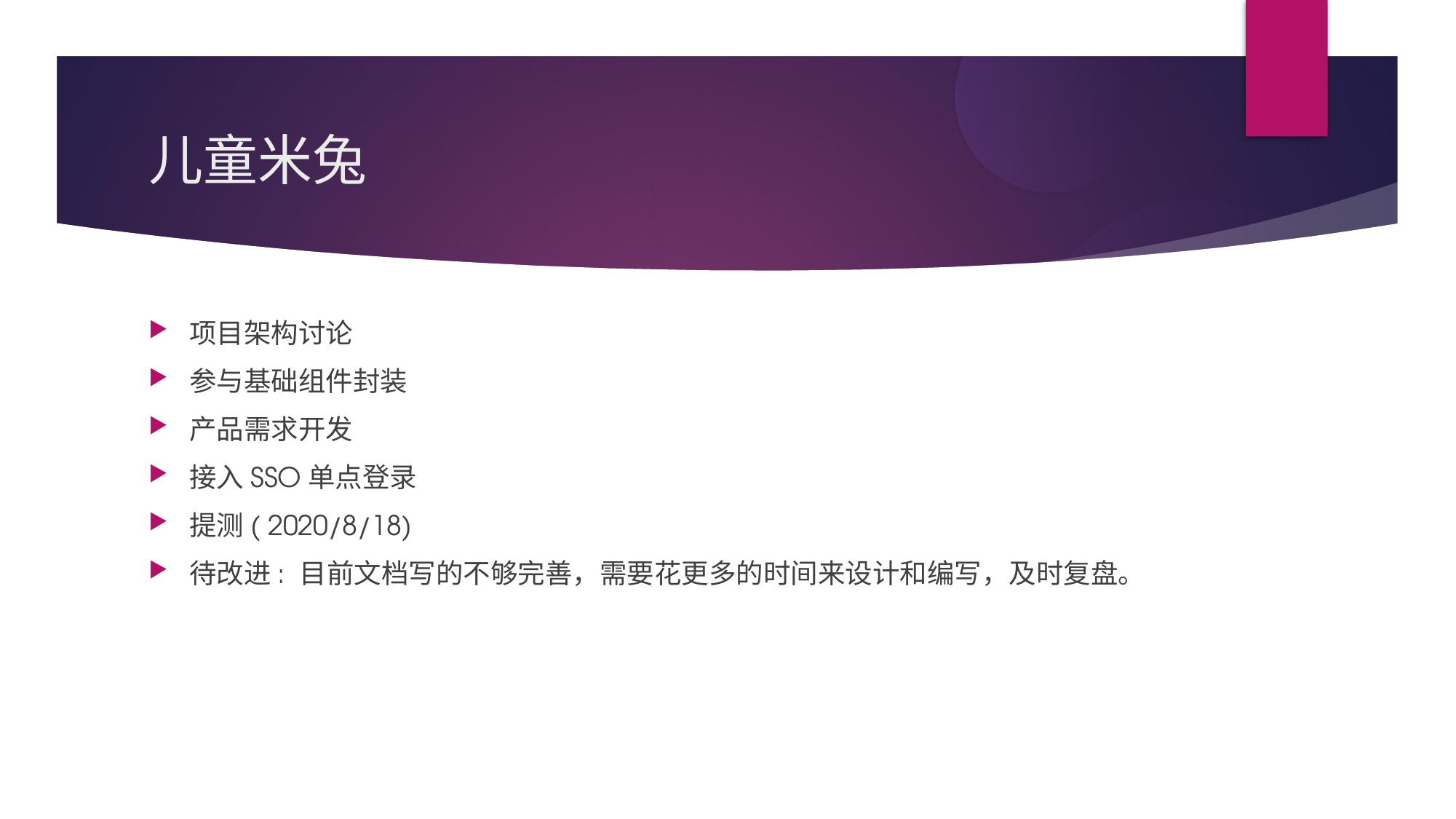

儿童米兔
项目架构讨论
参与基础组件封装
产品需求开发
接入SSO单点登录
提测( 2020/8/18)
待改进: 目前文档写的不够完善，需要花更多的时间来设计和编写，及时复盘。